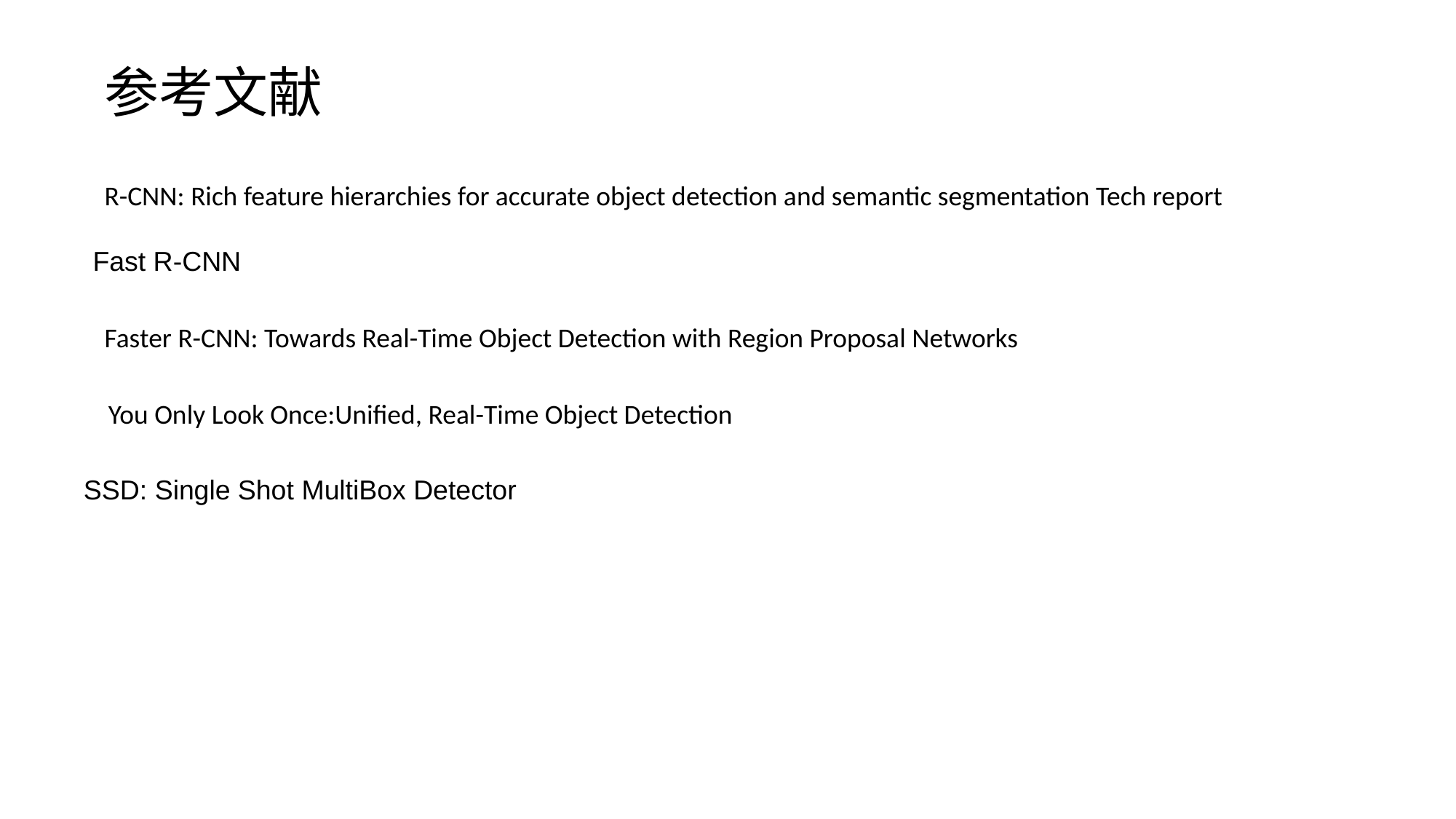

参考文献
R-CNN: Rich feature hierarchies for accurate object detection and semantic segmentation Tech report
Fast R-CNN
Faster R-CNN: Towards Real-Time Object Detection with Region Proposal Networks
You Only Look Once:Unified, Real-Time Object Detection
SSD: Single Shot MultiBox Detector